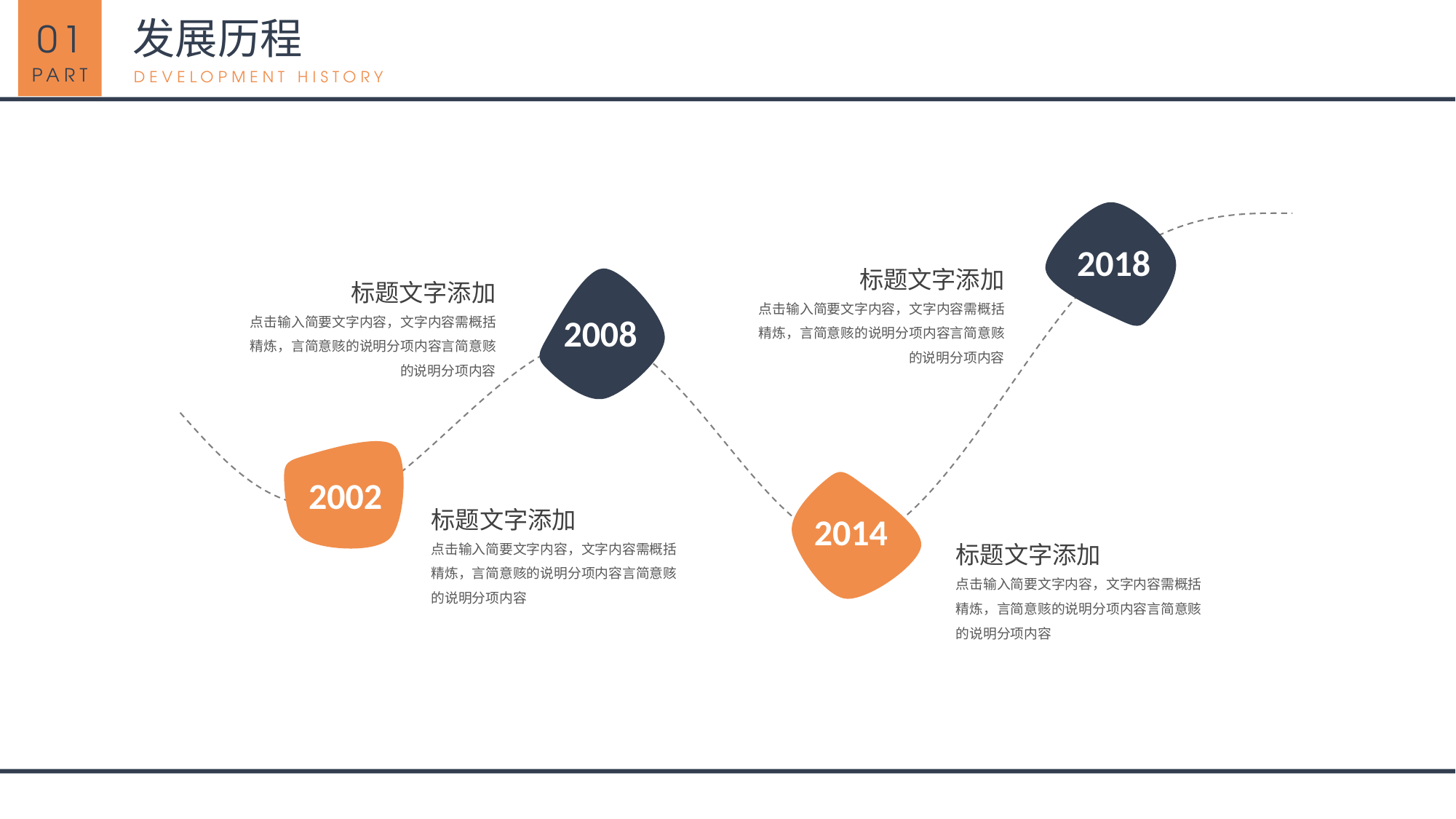

01
PART
发展历程
DEVELOPMENT HISTORY

2018

标题文字添加
点击输入简要文字内容，文字内容需概括精炼，言简意赅的说明分项内容言简意赅的说明分项内容
标题文字添加
点击输入简要文字内容，文字内容需概括精炼，言简意赅的说明分项内容言简意赅的说明分项内容

2008

2002

2014
标题文字添加
点击输入简要文字内容，文字内容需概括精炼，言简意赅的说明分项内容言简意赅的说明分项内容
标题文字添加
点击输入简要文字内容，文字内容需概括精炼，言简意赅的说明分项内容言简意赅的说明分项内容